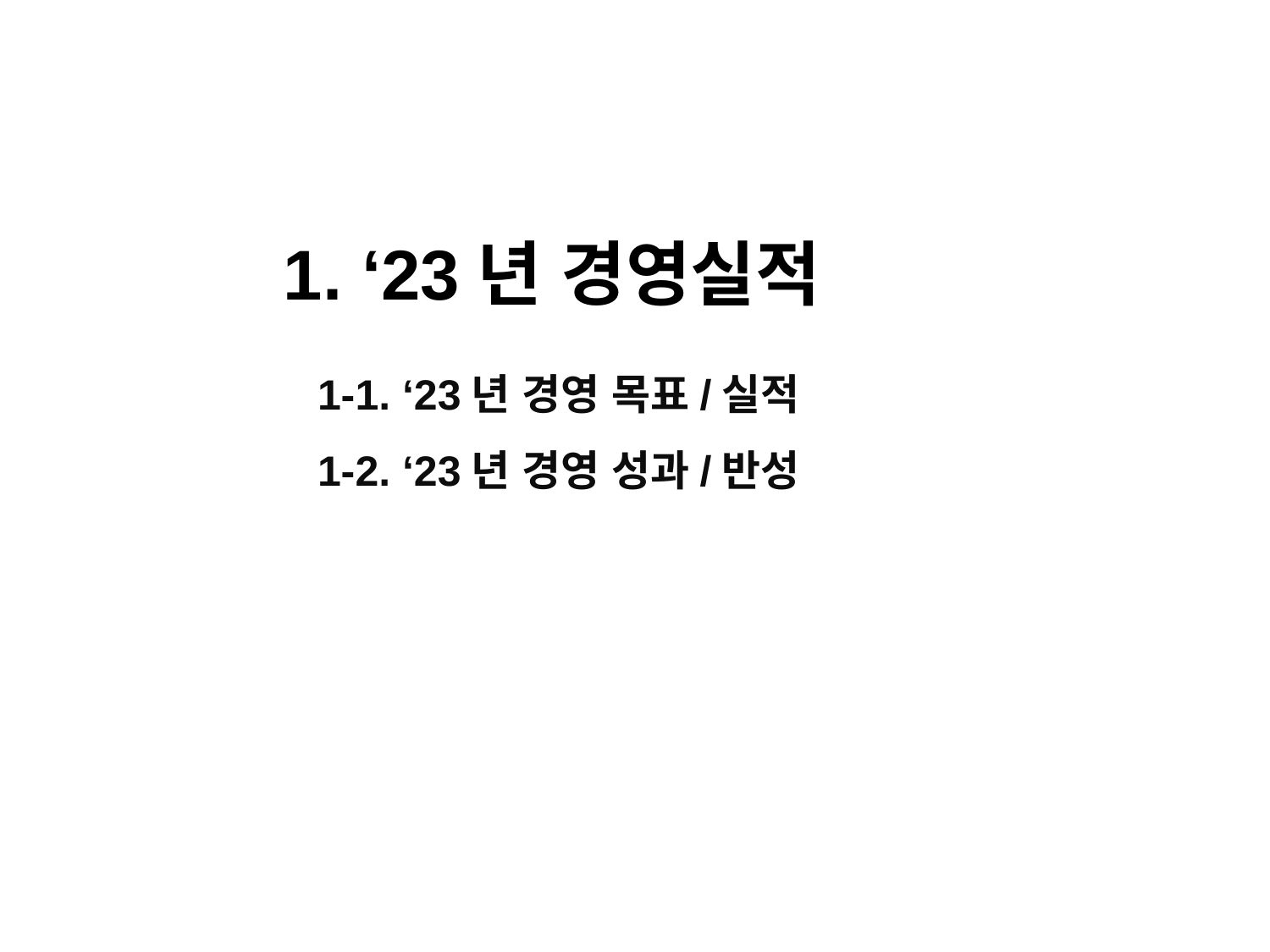

1. ‘23년 경영실적
1-1. ‘23년 경영 목표/실적
1-2. ‘23년 경영 성과/반성